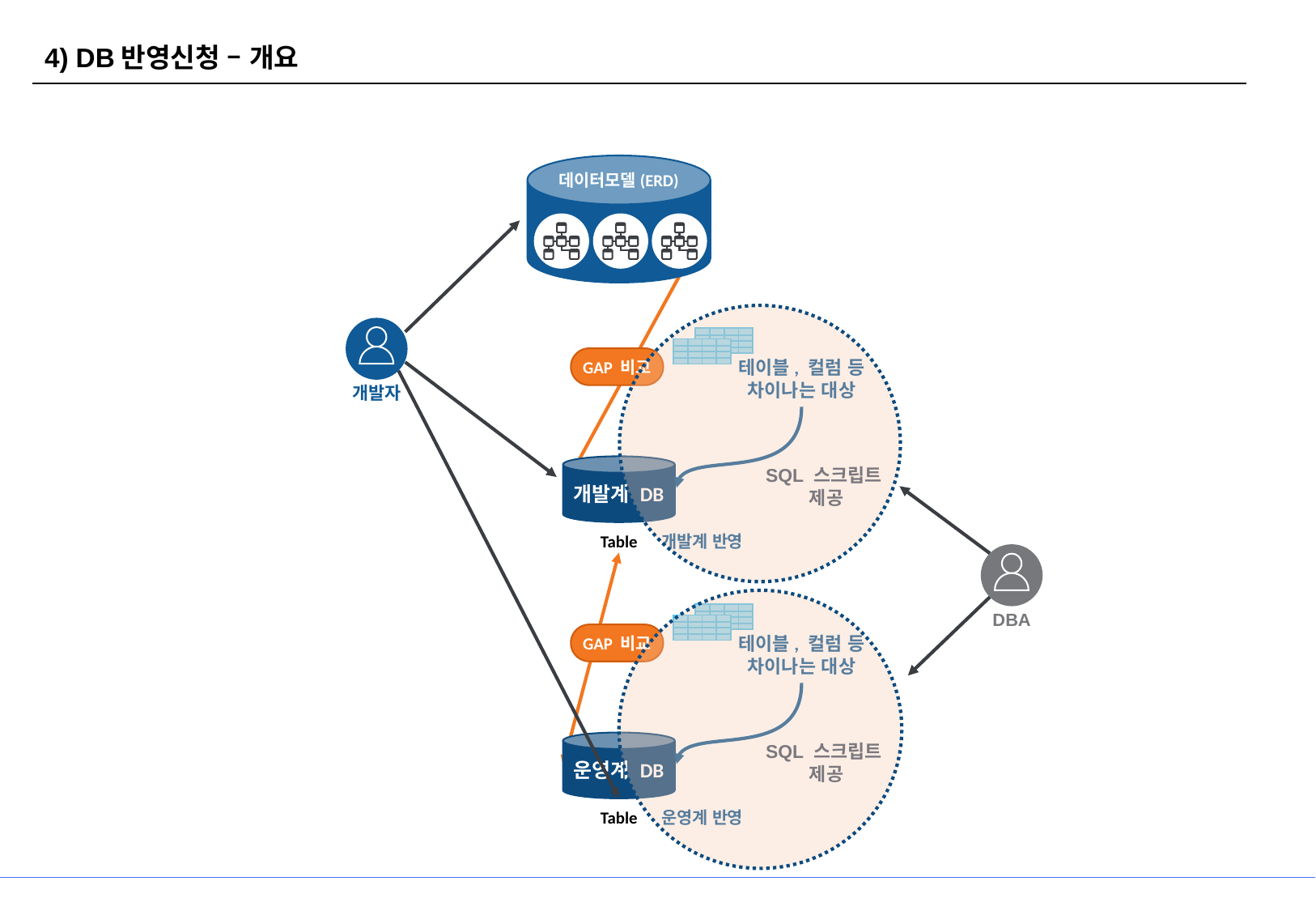

4) DB반영신청 – 개요

데이터모델(ERD)

개발자
|  |  |  |  |
| --- | --- | --- | --- |
|  |  |  |  |
|  |  |  |  |
|  |  |  |  |
|  |  |  |  |
| --- | --- | --- | --- |
|  |  |  |  |
|  |  |  |  |
|  |  |  |  |
GAP 비교
테이블, 컬럼 등
차이나는 대상
개발계 DB
SQL 스크립트
제공
개발계 반영
Table

DBA

|  |  |  |  |
| --- | --- | --- | --- |
|  |  |  |  |
|  |  |  |  |
|  |  |  |  |
|  |  |  |  |
| --- | --- | --- | --- |
|  |  |  |  |
|  |  |  |  |
|  |  |  |  |
GAP 비교
테이블, 컬럼 등
차이나는 대상
운영계 DB
SQL 스크립트
제공
운영계 반영
Table